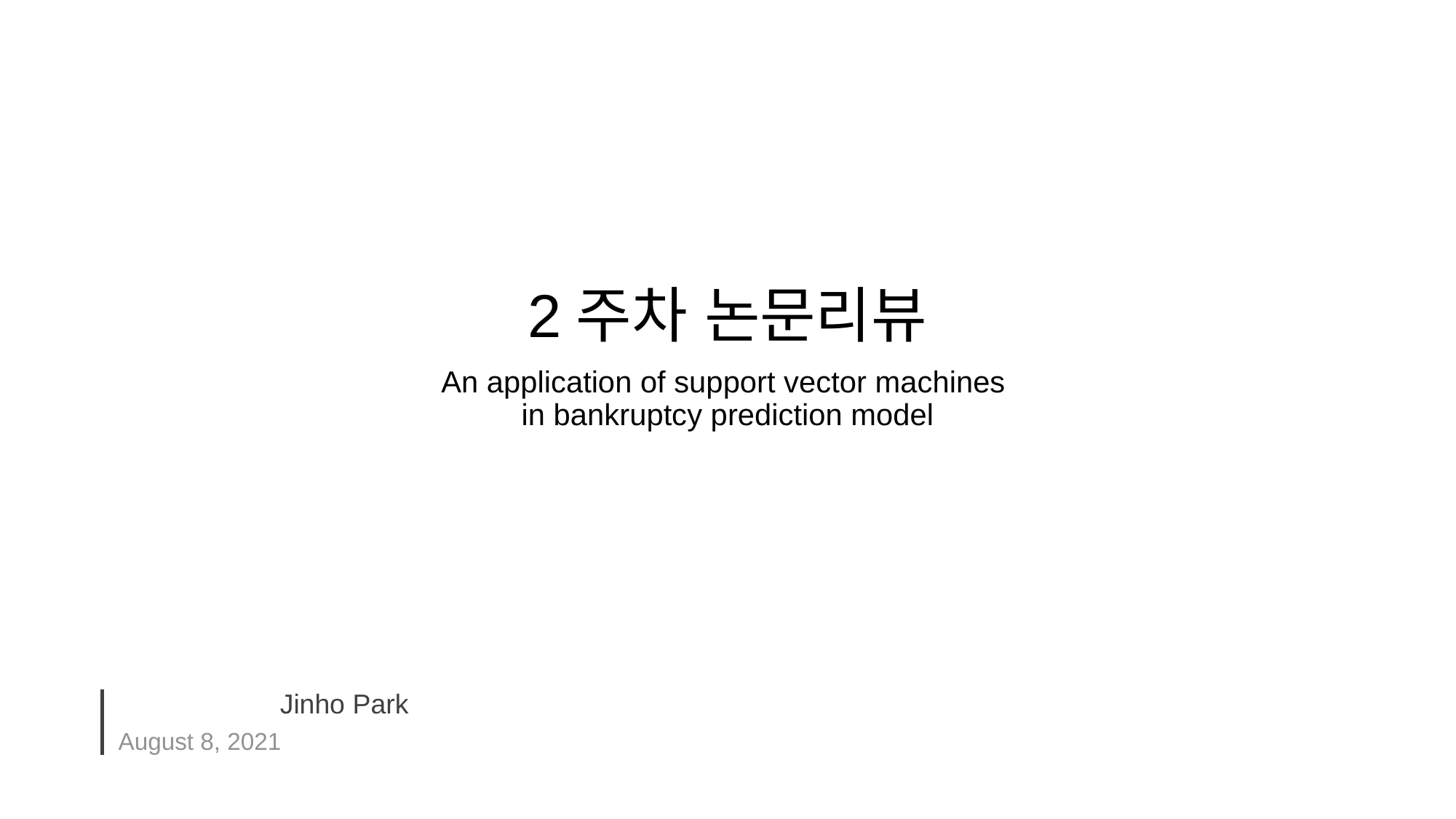

# 2주차 논문리뷰 An application of support vector machines in bankruptcy prediction model
August 8, 2021